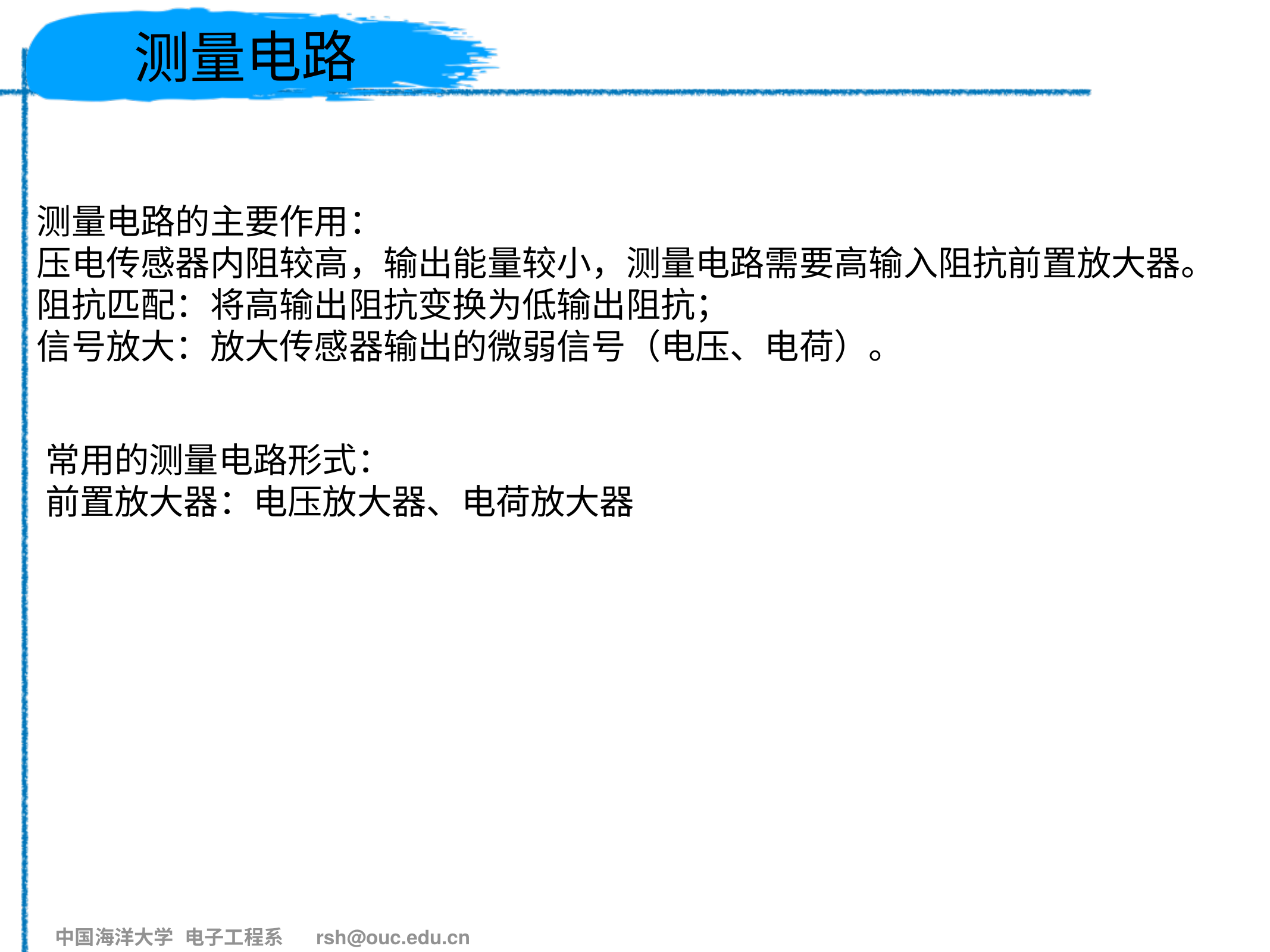

# 测量电路
测量电路的主要作用：
压电传感器内阻较高，输出能量较小，测量电路需要高输入阻抗前置放大器。
阻抗匹配：将高输出阻抗变换为低输出阻抗；
信号放大：放大传感器输出的微弱信号（电压、电荷）。
常用的测量电路形式：
前置放大器：电压放大器、电荷放大器